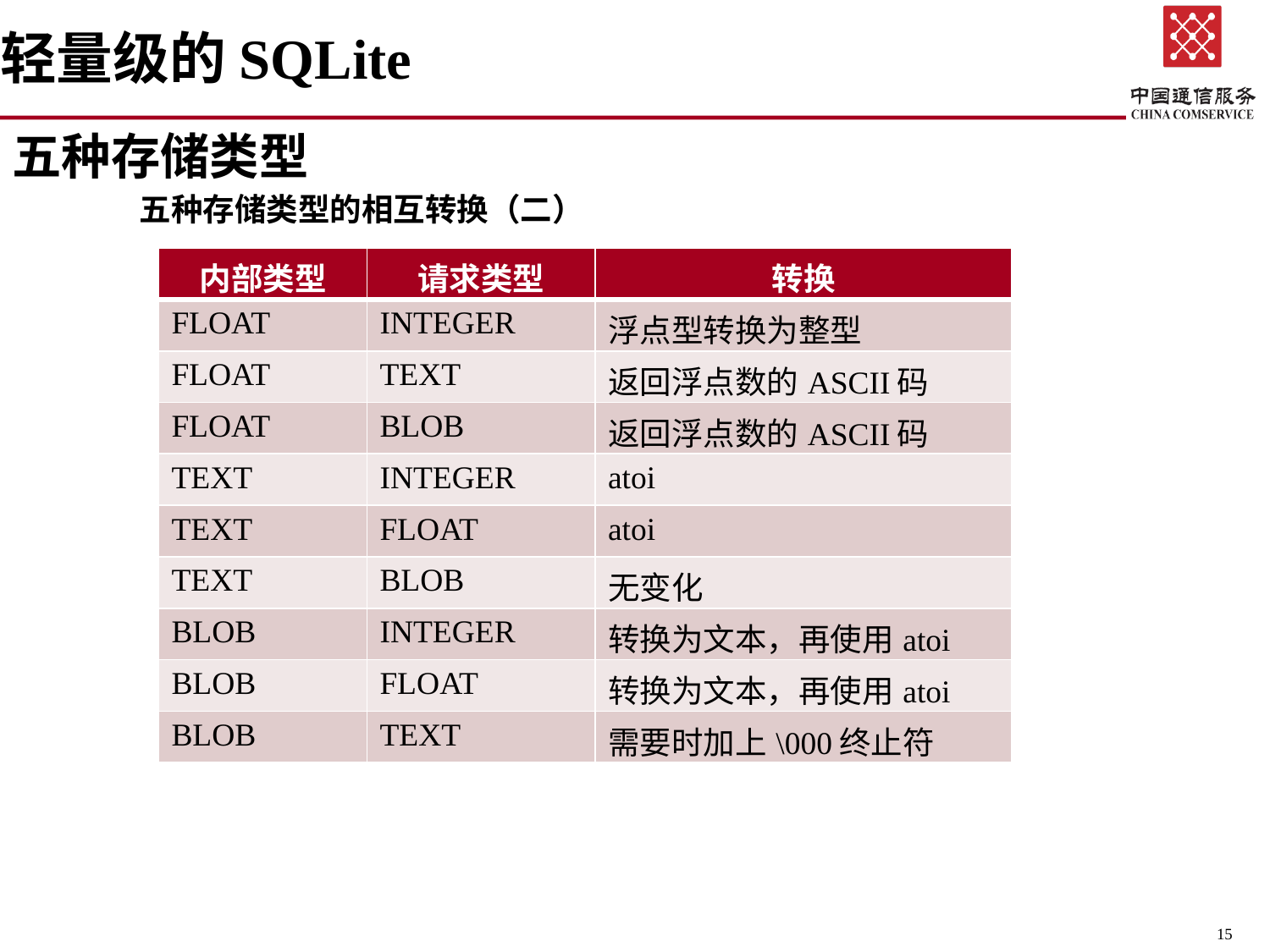

轻量级的SQLite
五种存储类型
	五种存储类型的相互转换（二）
| 内部类型 | 请求类型 | 转换 |
| --- | --- | --- |
| FLOAT | INTEGER | 浮点型转换为整型 |
| FLOAT | TEXT | 返回浮点数的ASCII码 |
| FLOAT | BLOB | 返回浮点数的ASCII码 |
| TEXT | INTEGER | atoi |
| TEXT | FLOAT | atoi |
| TEXT | BLOB | 无变化 |
| BLOB | INTEGER | 转换为文本，再使用atoi |
| BLOB | FLOAT | 转换为文本，再使用atoi |
| BLOB | TEXT | 需要时加上\000终止符 |